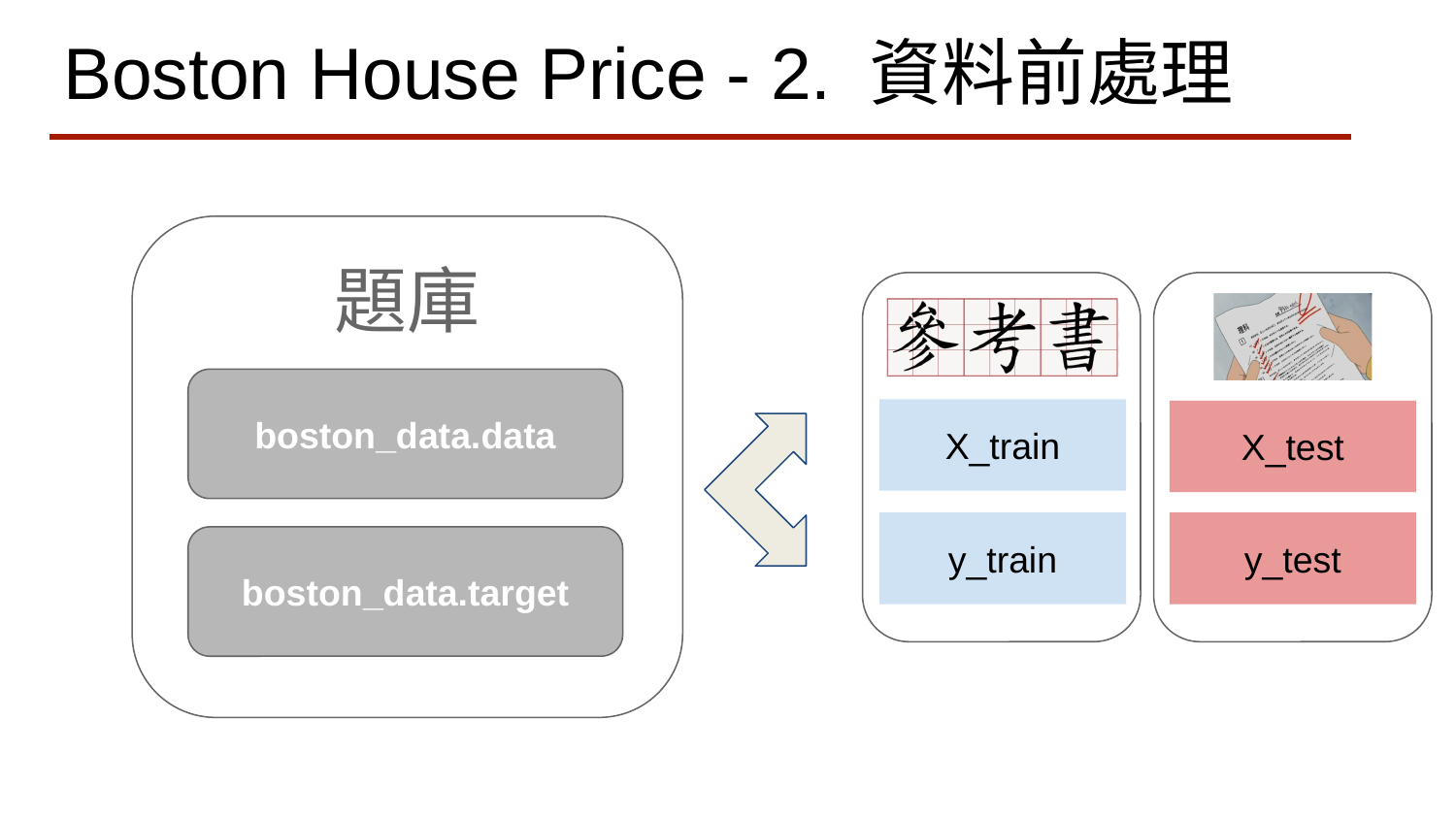

# Boston House Price - 2. 資料前處理
題庫

boston_data.data
X_train
X_test

y_train
y_test
boston_data.target